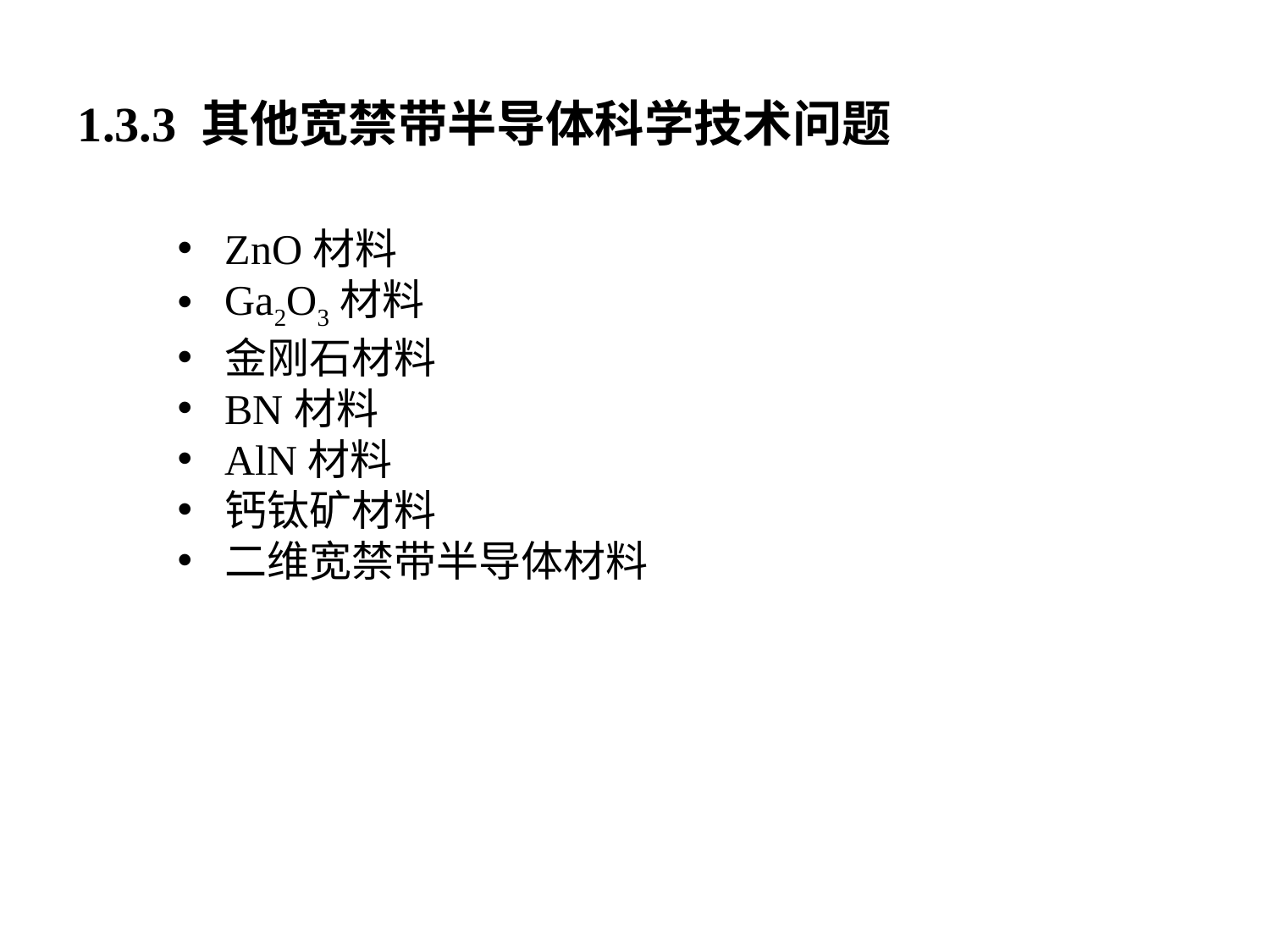

1.3.3 其他宽禁带半导体科学技术问题
ZnO材料
Ga2O3材料
金刚石材料
BN材料
AlN材料
钙钛矿材料
二维宽禁带半导体材料
18